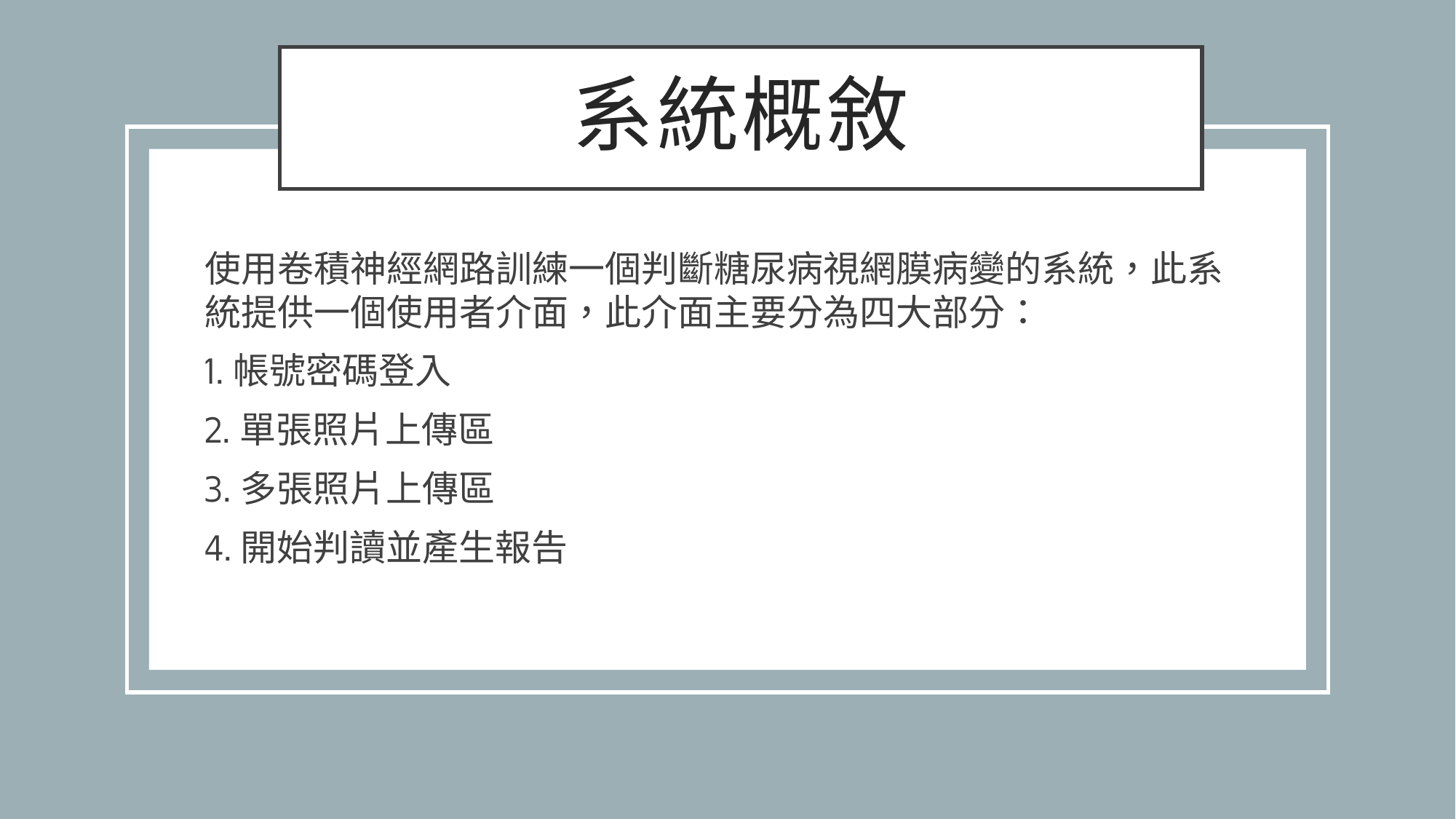

# 系統概敘

使用卷積神經網路訓練一個判斷糖尿病視網膜病變的系統，此系統提供一個使用者介面，此介面主要分為四大部分：
1.帳號密碼登入
2.單張照片上傳區
3.多張照片上傳區
4.開始判讀並產生報告